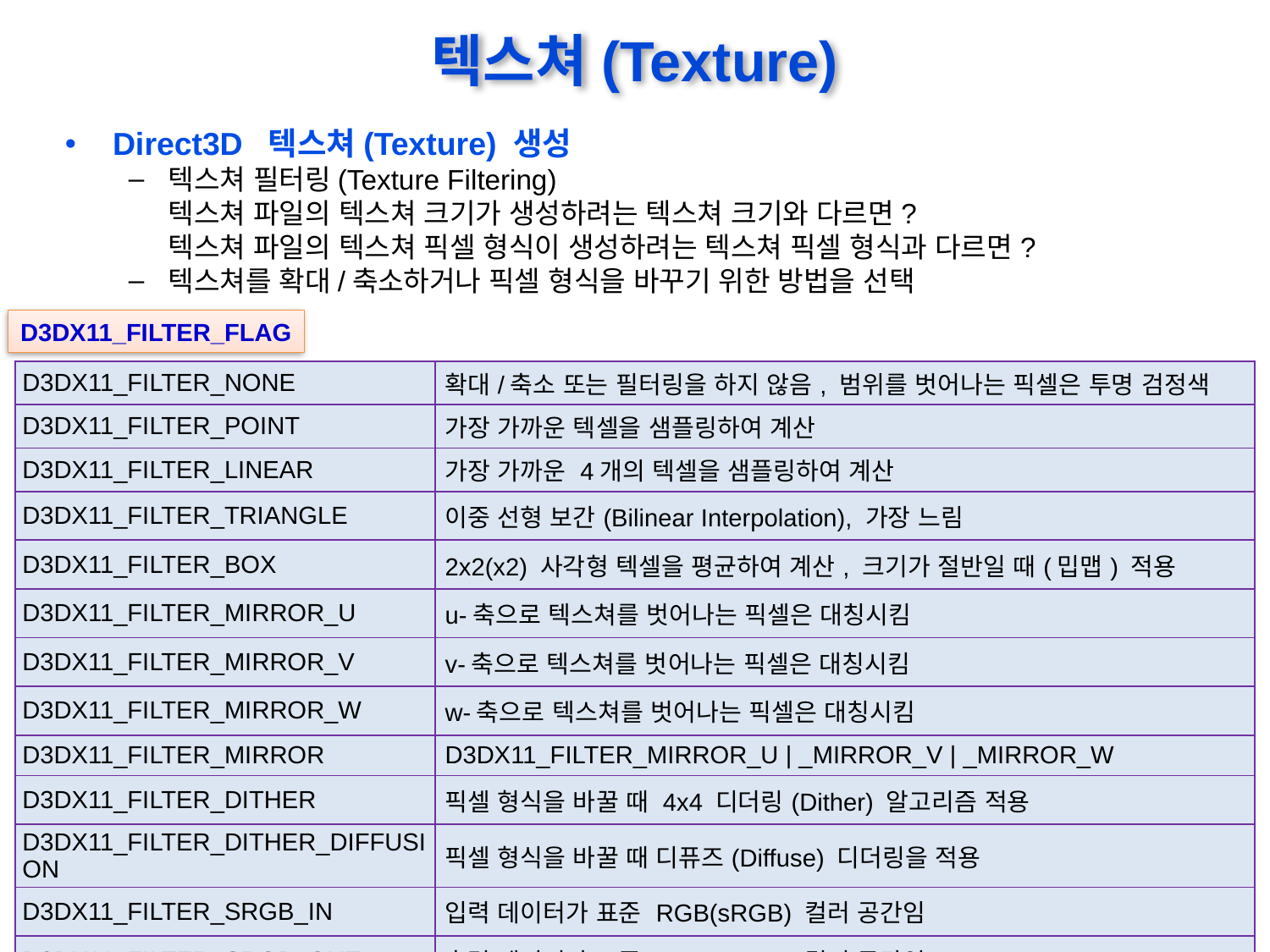

# 텍스쳐(Texture)
Direct3D  텍스쳐(Texture) 생성
텍스쳐 필터링(Texture Filtering)
텍스쳐 파일의 텍스쳐 크기가 생성하려는 텍스쳐 크기와 다르면?
텍스쳐 파일의 텍스쳐 픽셀 형식이 생성하려는 텍스쳐 픽셀 형식과 다르면?
텍스쳐를 확대/축소하거나 픽셀 형식을 바꾸기 위한 방법을 선택

D3DX11_FILTER_FLAG
| D3DX11\_FILTER\_NONE | 확대/축소 또는 필터링을 하지 않음, 범위를 벗어나는 픽셀은 투명 검정색 |
| --- | --- |
| D3DX11\_FILTER\_POINT | 가장 가까운 텍셀을 샘플링하여 계산 |
| D3DX11\_FILTER\_LINEAR | 가장 가까운 4개의 텍셀을 샘플링하여 계산 |
| D3DX11\_FILTER\_TRIANGLE | 이중 선형 보간(Bilinear Interpolation), 가장 느림 |
| D3DX11\_FILTER\_BOX | 2x2(x2) 사각형 텍셀을 평균하여 계산, 크기가 절반일 때(밉맵) 적용 |
| D3DX11\_FILTER\_MIRROR\_U | u-축으로 텍스쳐를 벗어나는 픽셀은 대칭시킴 |
| D3DX11\_FILTER\_MIRROR\_V | v-축으로 텍스쳐를 벗어나는 픽셀은 대칭시킴 |
| D3DX11\_FILTER\_MIRROR\_W | w-축으로 텍스쳐를 벗어나는 픽셀은 대칭시킴 |
| D3DX11\_FILTER\_MIRROR | D3DX11\_FILTER\_MIRROR\_U | \_MIRROR\_V | \_MIRROR\_W |
| D3DX11\_FILTER\_DITHER | 픽셀 형식을 바꿀 때 4x4 디더링(Dither) 알고리즘 적용 |
| D3DX11\_FILTER\_DITHER\_DIFFUSION | 픽셀 형식을 바꿀 때 디퓨즈(Diffuse) 디더링을 적용 |
| D3DX11\_FILTER\_SRGB\_IN | 입력 데이터가 표준 RGB(sRGB) 컬러 공간임 |
| D3DX11\_FILTER\_SRGB\_OUT | 출력 데이터가 표준 RGB(sRGB) 컬러 공간임 |
| D3DX11\_FILTER\_SRGB | D3DX11\_FILTER\_SRGB\_IN | D3DX11\_FILTER\_SRGB\_OUT |